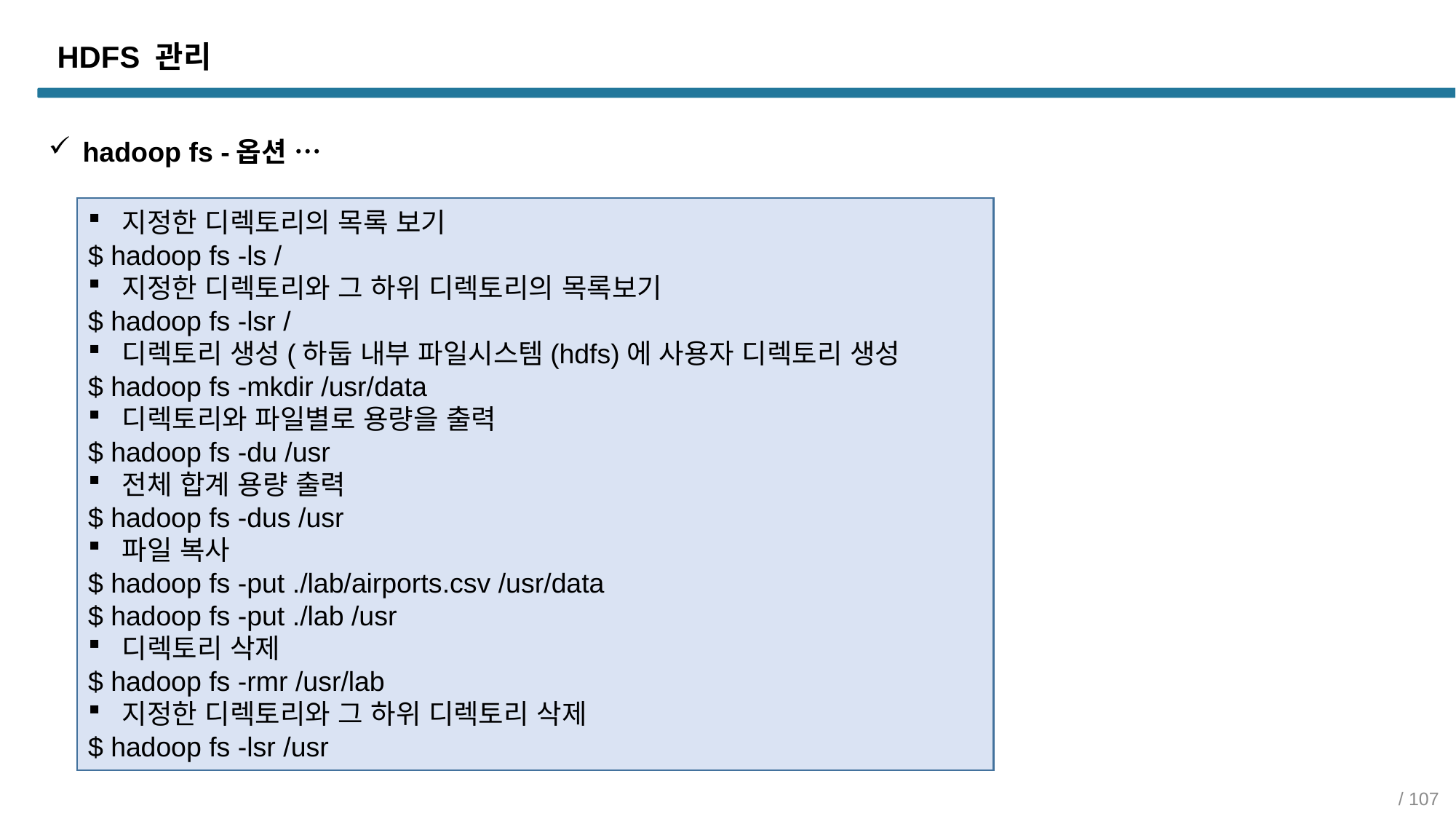

HDFS 관리
hadoop fs -옵션 …
지정한 디렉토리의 목록 보기
$ hadoop fs -ls /
지정한 디렉토리와 그 하위 디렉토리의 목록보기
$ hadoop fs -lsr /
디렉토리 생성(하둡 내부 파일시스템(hdfs)에 사용자 디렉토리 생성
$ hadoop fs -mkdir /usr/data
디렉토리와 파일별로 용량을 출력
$ hadoop fs -du /usr
전체 합계 용량 출력
$ hadoop fs -dus /usr
파일 복사
$ hadoop fs -put ./lab/airports.csv /usr/data
$ hadoop fs -put ./lab /usr
디렉토리 삭제
$ hadoop fs -rmr /usr/lab
지정한 디렉토리와 그 하위 디렉토리 삭제
$ hadoop fs -lsr /usr
/ 107